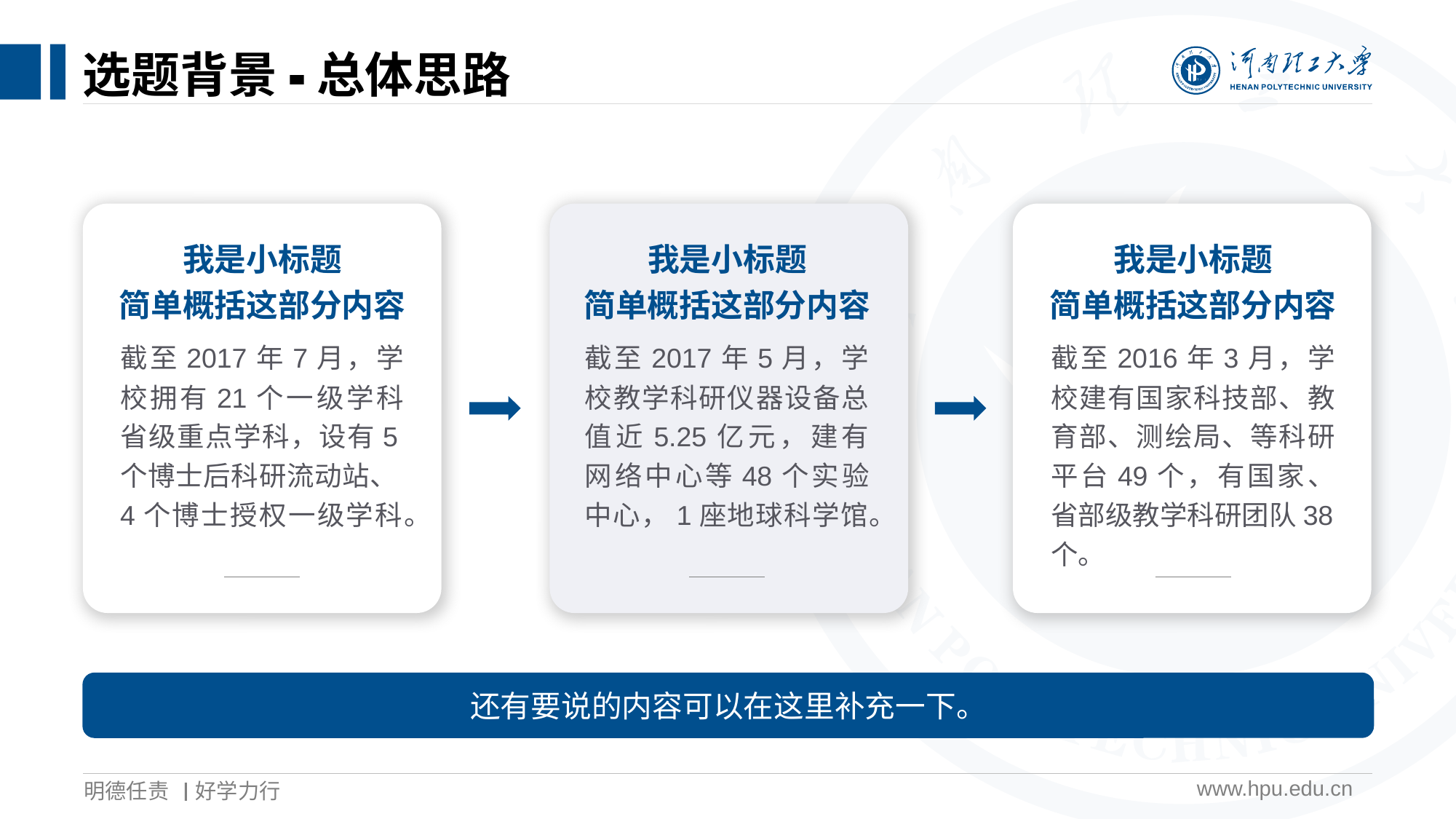

# 选题背景-总体思路

我是小标题
简单概括这部分内容
我是小标题
简单概括这部分内容
截至2017年5月，学校教学科研仪器设备总值近5.25亿元，建有网络中心等48个实验中心，1座地球科学馆。
我是小标题
简单概括这部分内容
截至2017年7月，学校拥有21个一级学科省级重点学科，设有5个博士后科研流动站、4个博士授权一级学科。
截至2016年3月，学校建有国家科技部、教育部、测绘局、等科研平台49个，有国家、省部级教学科研团队38个。

还有要说的内容可以在这里补充一下。